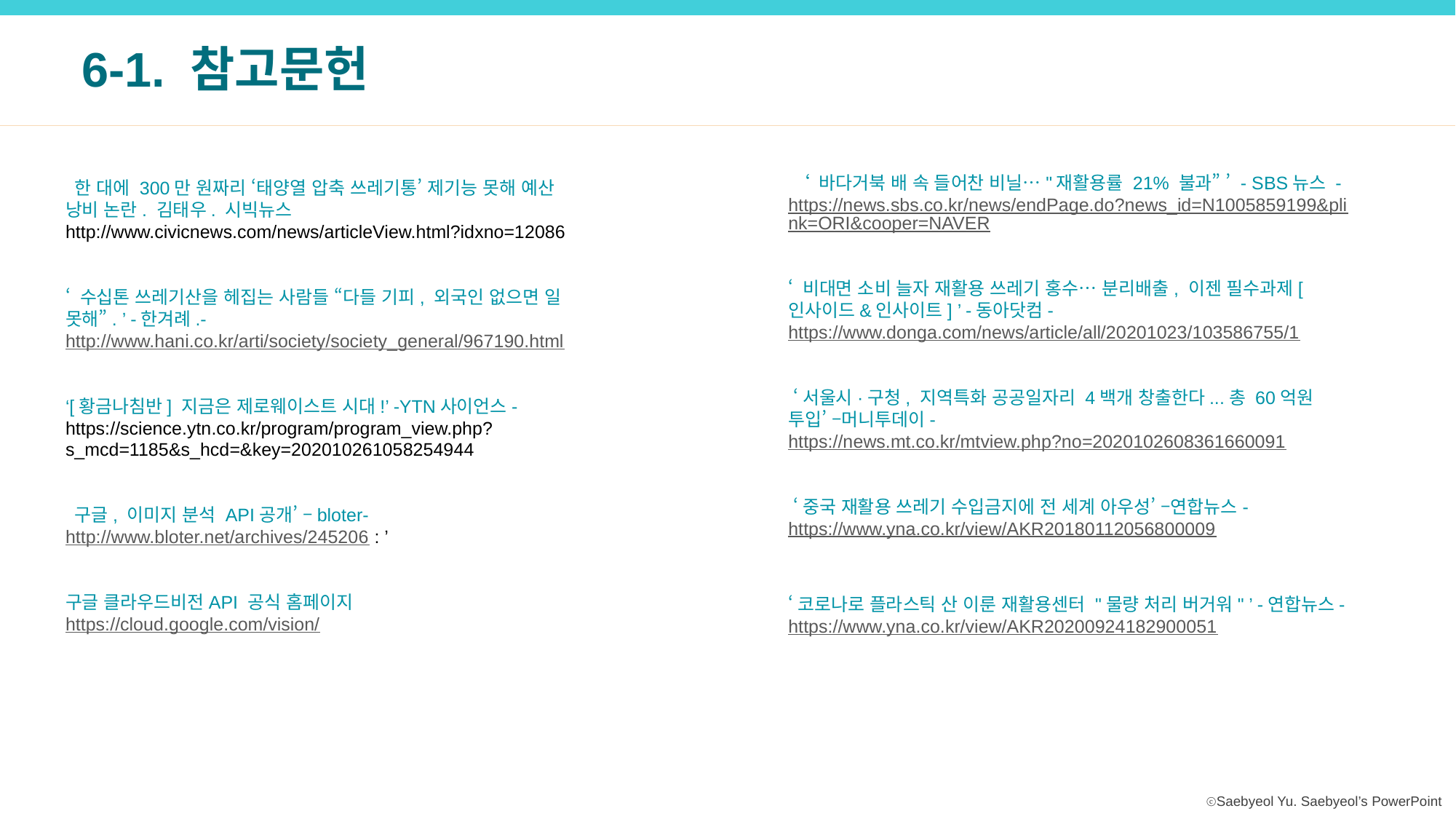

6-1. 참고문헌
 ‘ 바다거북 배 속 들어찬 비닐…"재활용률 21% 불과” ’ - SBS뉴스 -
https://news.sbs.co.kr/news/endPage.do?news_id=N1005859199&plink=ORI&cooper=NAVER

‘ 비대면 소비 늘자 재활용 쓰레기 홍수… 분리배출, 이젠 필수과제[인사이드&인사이트] ’ -동아닷컴-
https://www.donga.com/news/article/all/20201023/103586755/1

 ‘서울시·구청, 지역특화 공공일자리 4백개 창출한다...총 60억원 투입’ –머니투데이-
https://news.mt.co.kr/mtview.php?no=2020102608361660091

 ‘중국 재활용 쓰레기 수입금지에 전 세계 아우성’ –연합뉴스-
https://www.yna.co.kr/view/AKR20180112056800009

‘코로나로 플라스틱 산 이룬 재활용센터 "물량 처리 버거워" ’ -연합뉴스-
https://www.yna.co.kr/view/AKR20200924182900051

 한 대에 300만 원짜리 ‘태양열 압축 쓰레기통’ 제기능 못해 예산 낭비 논란. 김태우. 시빅뉴스
http://www.civicnews.com/news/articleView.html?idxno=12086

‘ 수십톤 쓰레기산을 헤집는 사람들 “다들 기피, 외국인 없으면 일 못해”. ’ -한겨례.-
http://www.hani.co.kr/arti/society/society_general/967190.html

‘[황금나침반] 지금은 제로웨이스트 시대!’ -YTN사이언스-
https://science.ytn.co.kr/program/program_view.php?s_mcd=1185&s_hcd=&key=202010261058254944

 구글, 이미지 분석 API공개’ –bloter-http://www.bloter.net/archives/245206 : ’

구글 클라우드비전API 공식 홈페이지
https://cloud.google.com/vision/